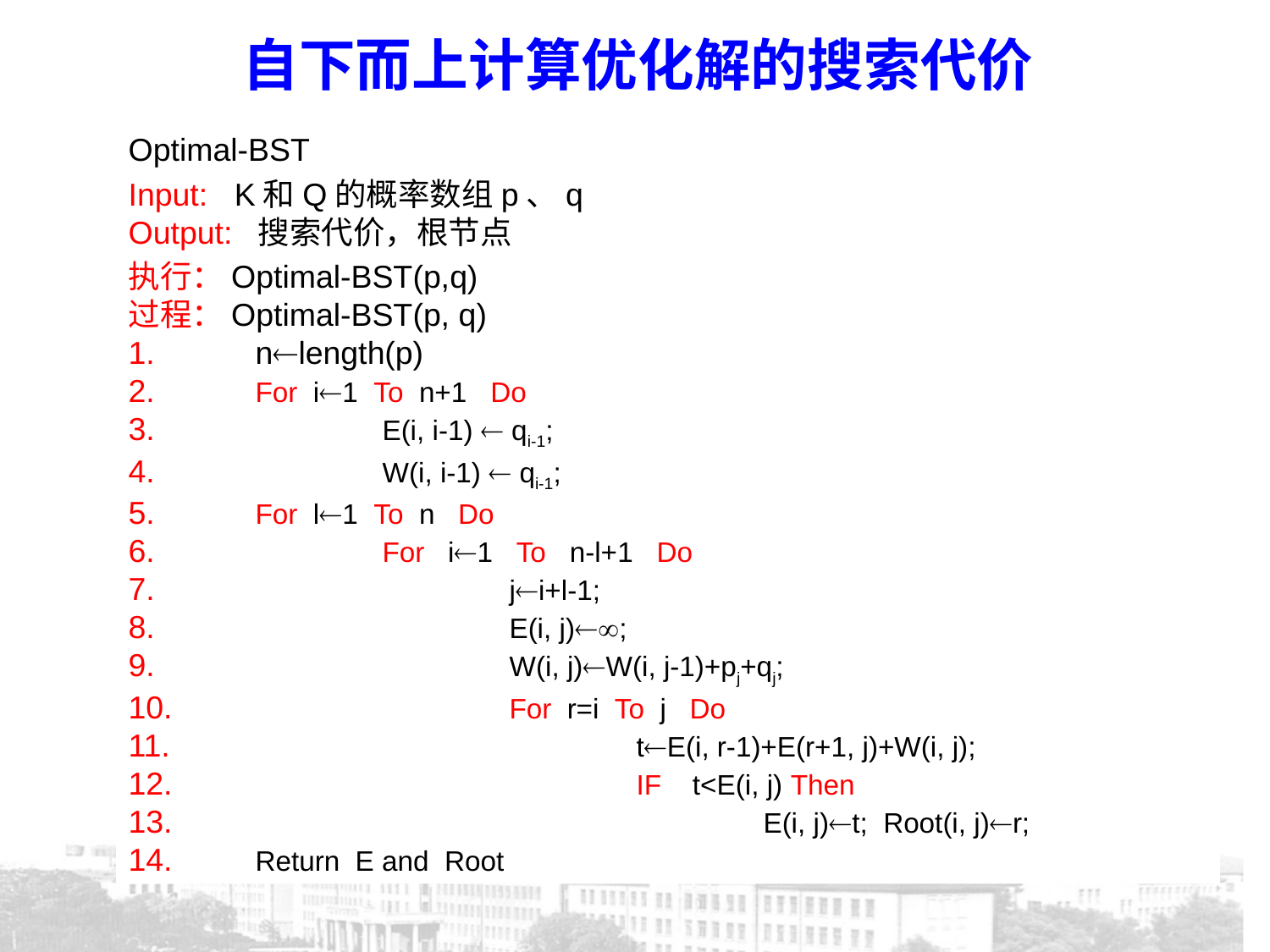

自下而上计算优化解的搜索代价
Optimal-BST
Input:   K和Q的概率数组p、q
Output:  搜索代价，根节点
执行：Optimal-BST(p,q)
过程：Optimal-BST(p, q)
1.	n←length(p)
2.	For  i←1  To  n+1   Do
3.		E(i, i-1) ← qi-1;
4.		W(i, i-1) ← qi-1;
5.	For  l←1  To  n   Do
6.		For   i←1   To   n-l+1   Do
7.			j←i+l-1;
8.			E(i, j)←∞;
9.			W(i, j)←W(i, j-1)+pj+qj;
10.			For  r=i  To  j   Do
11.				t←E(i, r-1)+E(r+1, j)+W(i, j);
12.				IF    t<E(i, j) Then
13.					E(i, j)←t;  Root(i, j)←r;
14.	Return  E and  Root